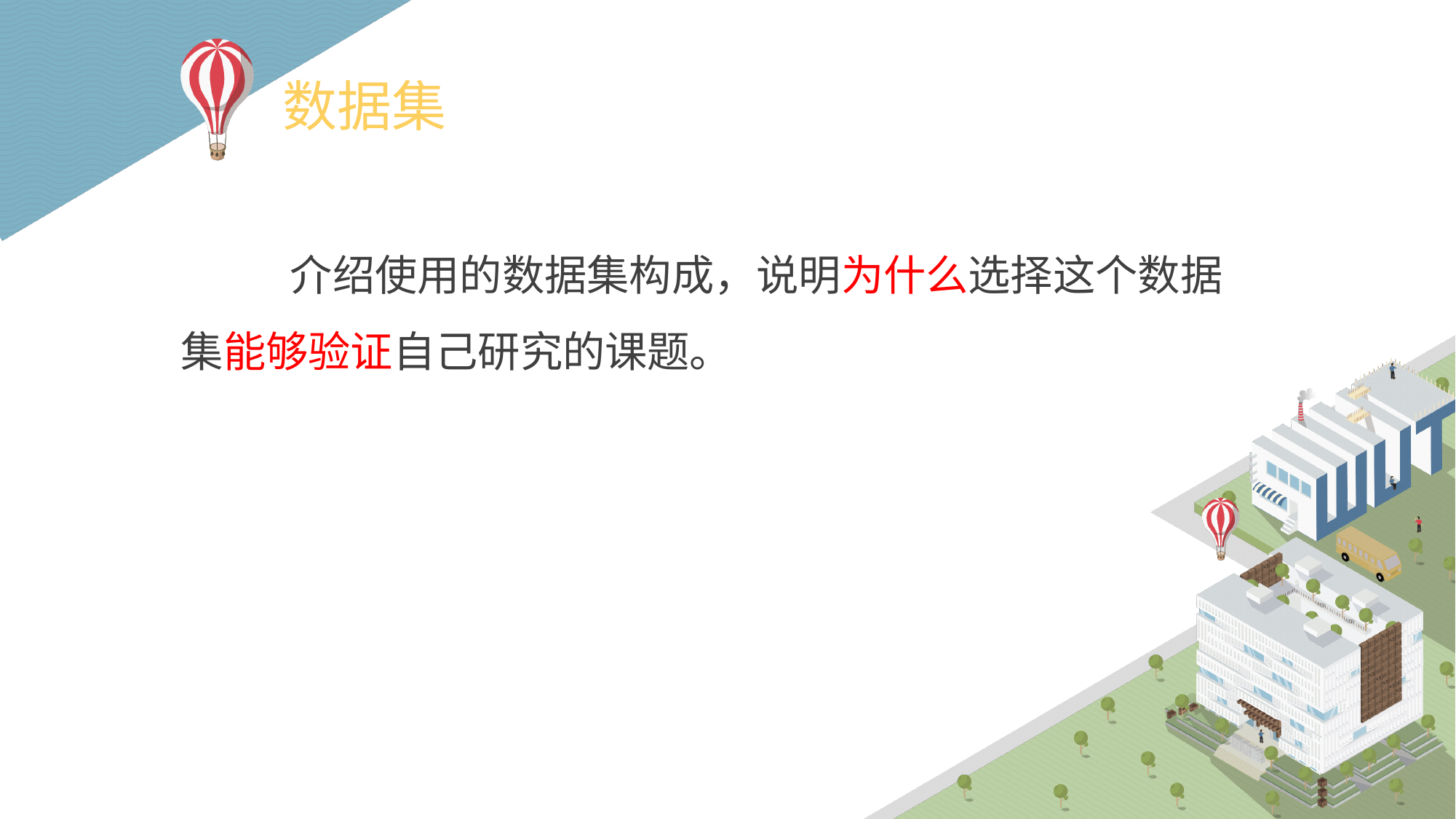

# 数据集
	介绍使用的数据集构成，说明为什么选择这个数据集能够验证自己研究的课题。